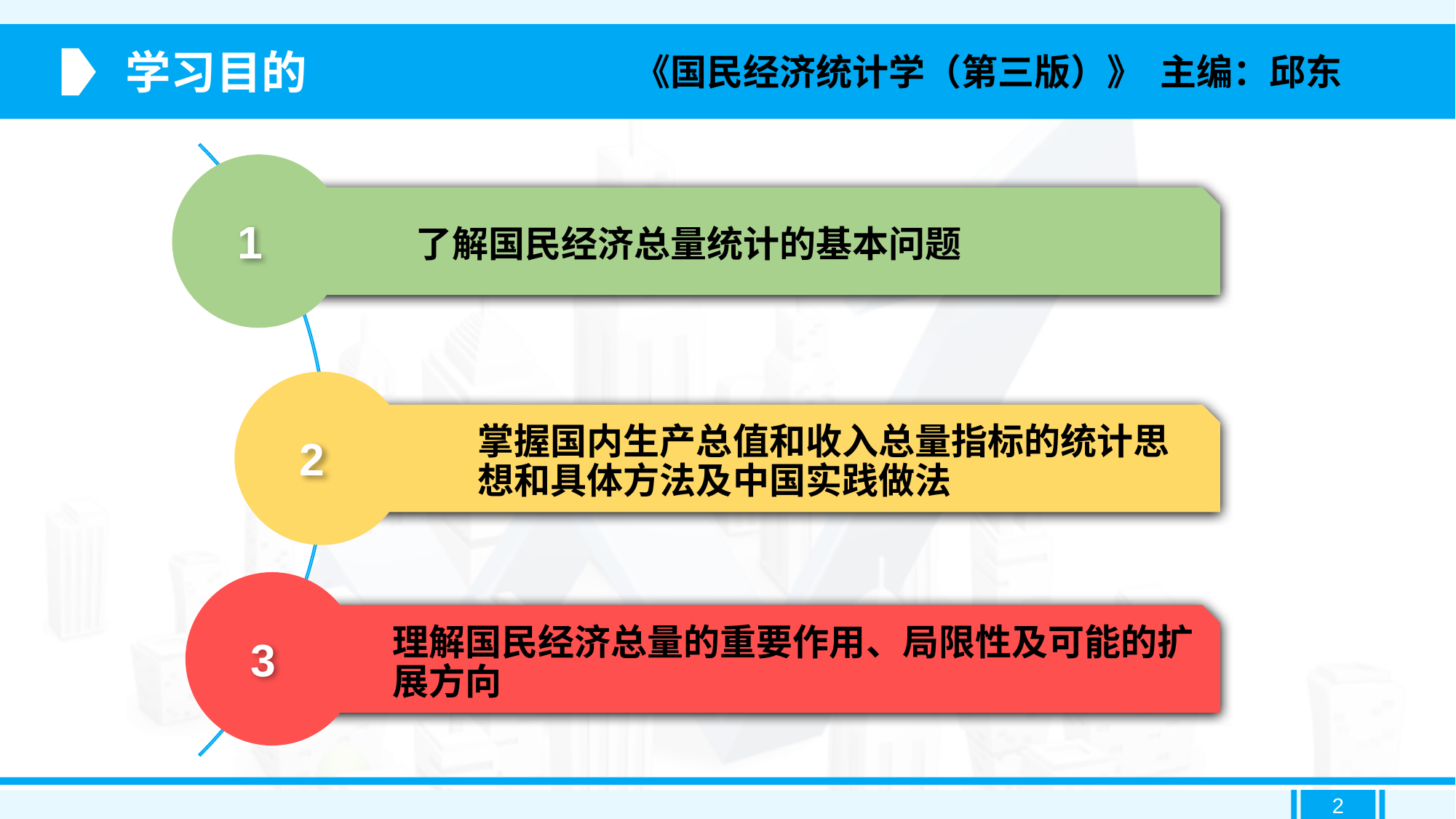

学习目的
《国民经济统计学（第三版）》  主编：邱东

1
了解国民经济总量统计的基本问题

2
掌握国内生产总值和收入总量指标的统计思想和具体方法及中国实践做法

3
理解国民经济总量的重要作用、局限性及可能的扩展方向
2